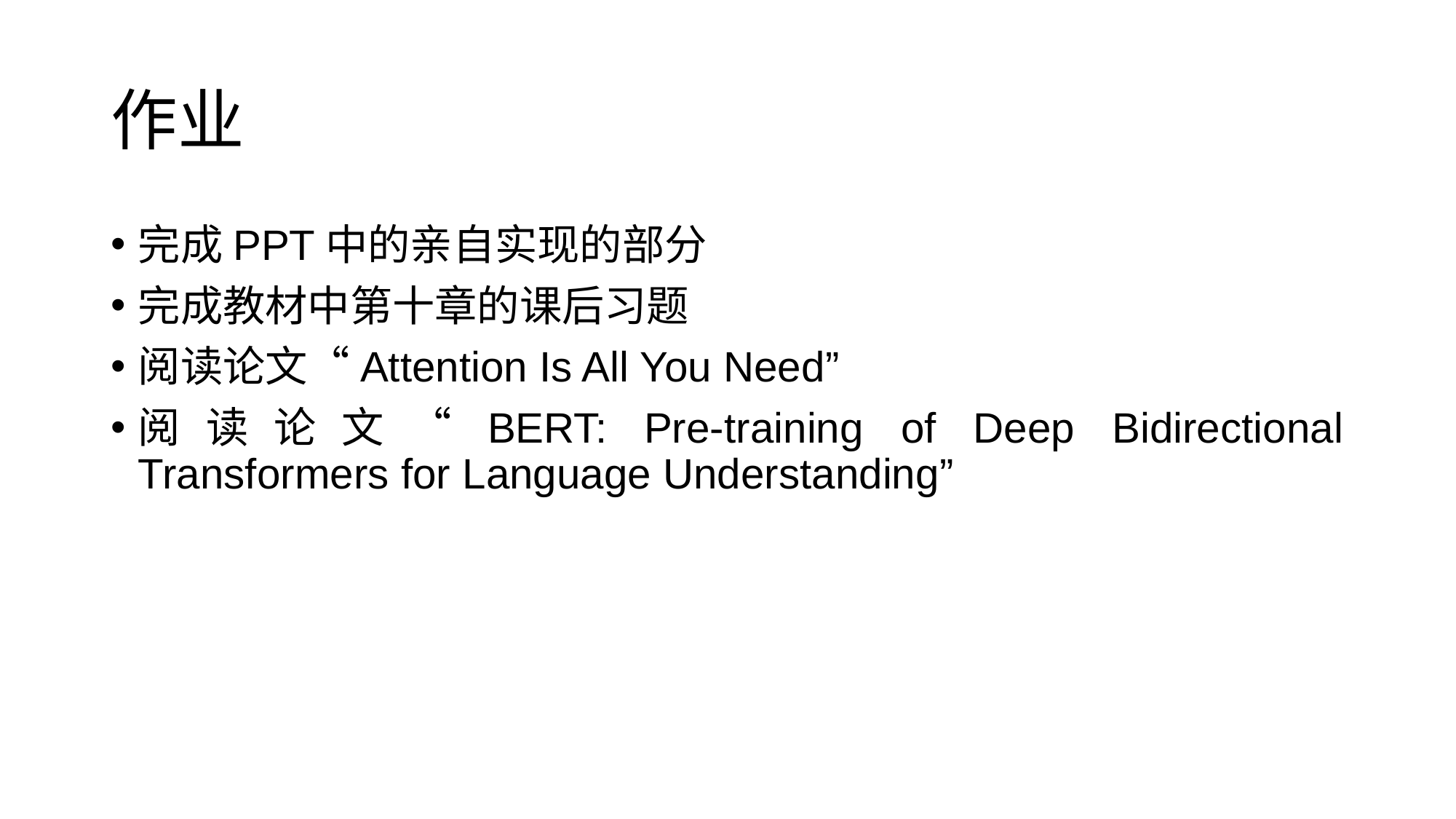

# 作业
完成PPT中的亲自实现的部分
完成教材中第十章的课后习题
阅读论文“Attention Is All You Need”
阅读论文“BERT: Pre-training of Deep Bidirectional Transformers for Language Understanding”